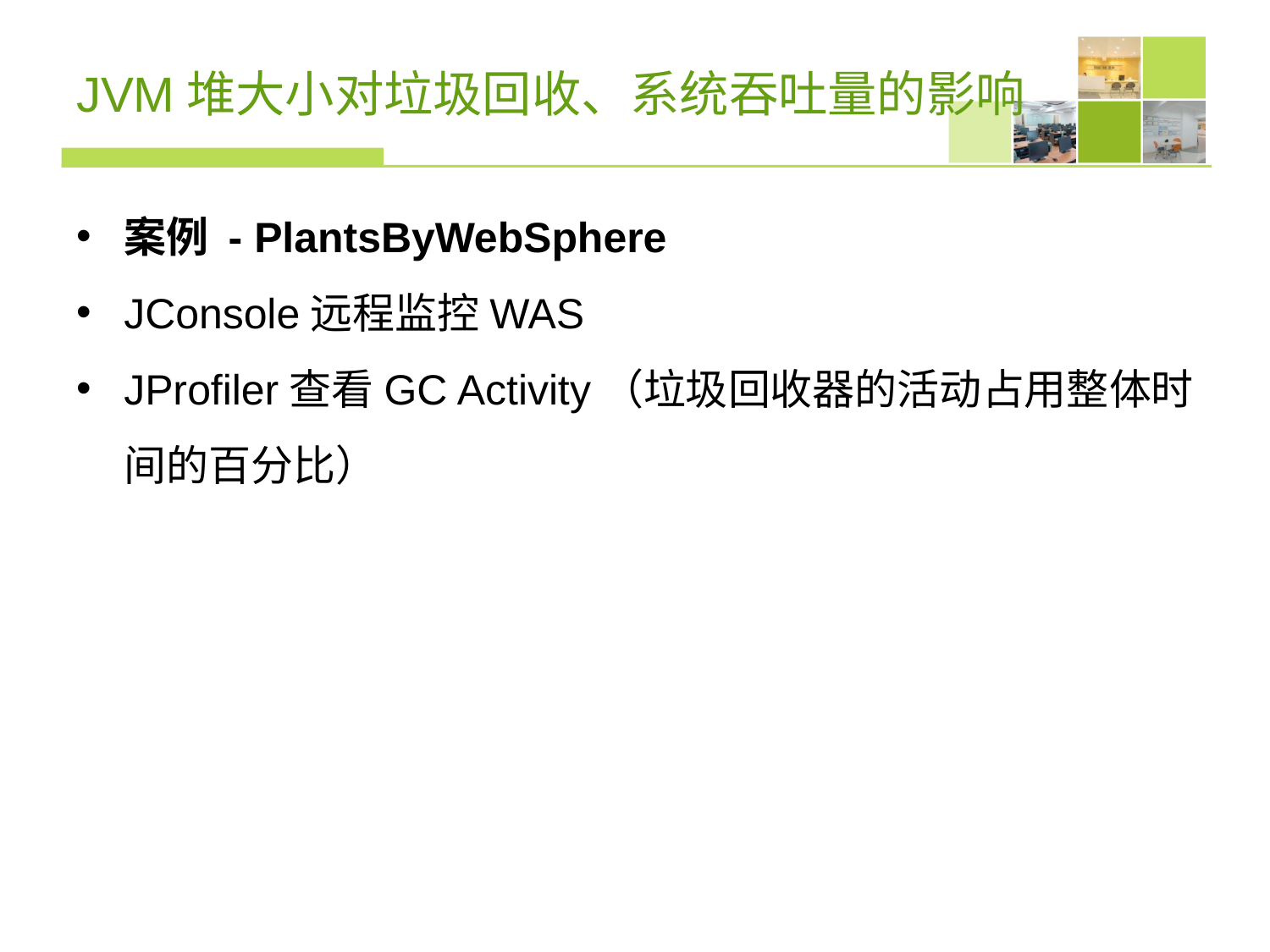

# JVM堆大小对垃圾回收、系统吞吐量的影响
案例 - PlantsByWebSphere
JConsole远程监控WAS
JProfiler查看GC Activity（垃圾回收器的活动占用整体时间的百分比）